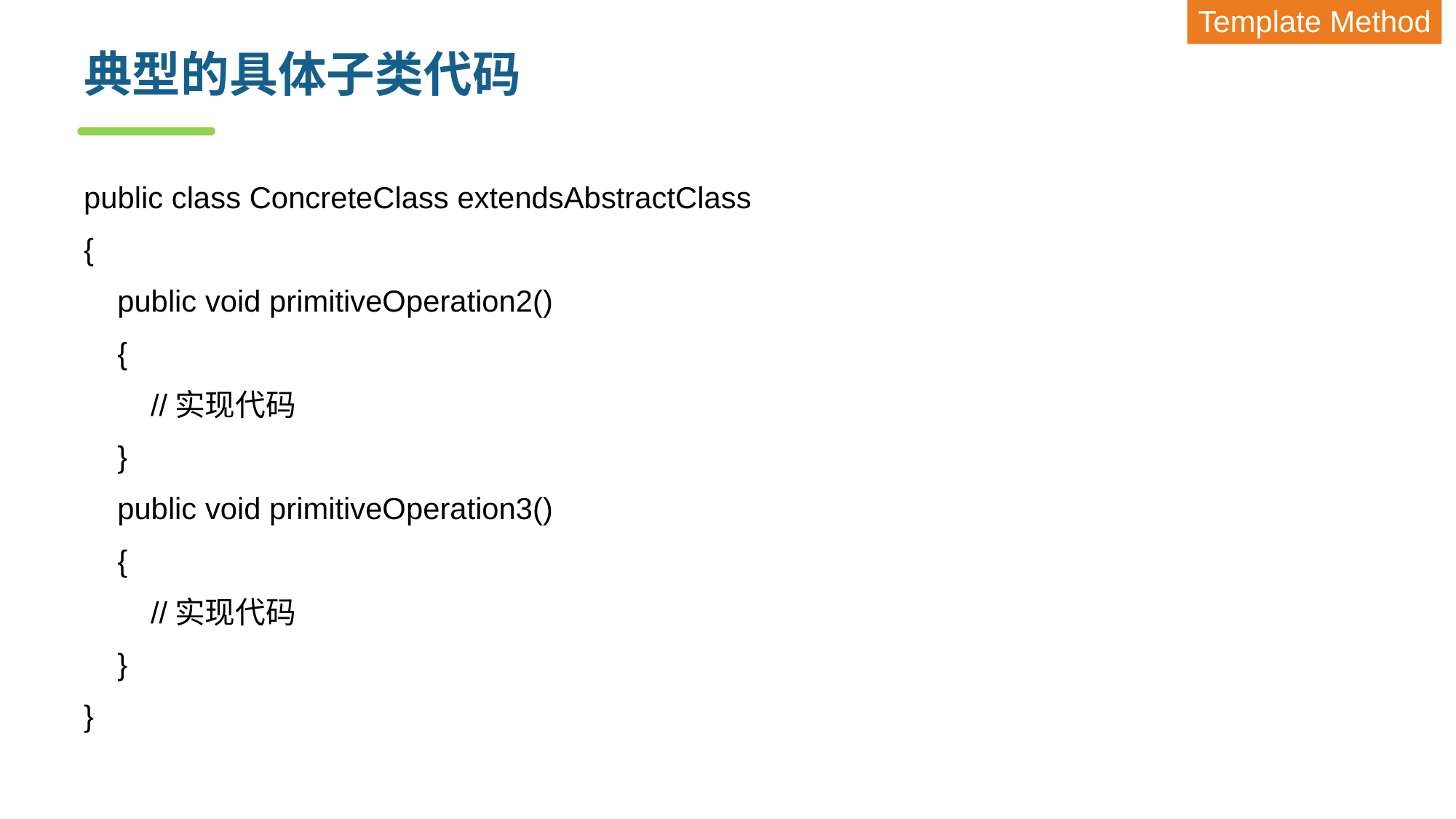

Template Method
# 典型的具体子类代码
public class ConcreteClass extendsAbstractClass
{
    public void primitiveOperation2()
    {
        //实现代码
    }
    public void primitiveOperation3()
    {
        //实现代码
    }
}
168